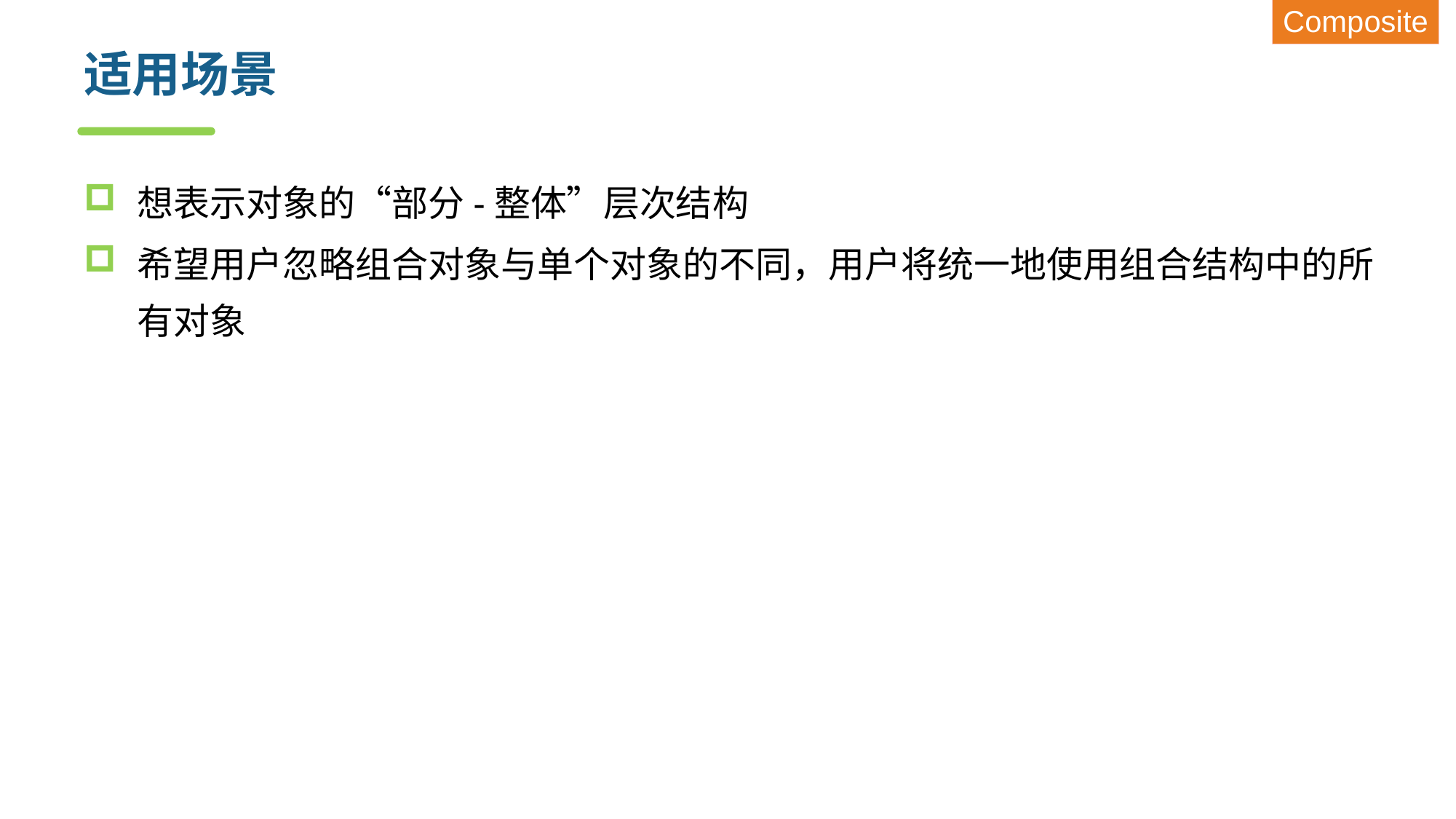

Composite
# 适用场景
想表示对象的“部分-整体”层次结构
希望用户忽略组合对象与单个对象的不同，用户将统一地使用组合结构中的所有对象

106